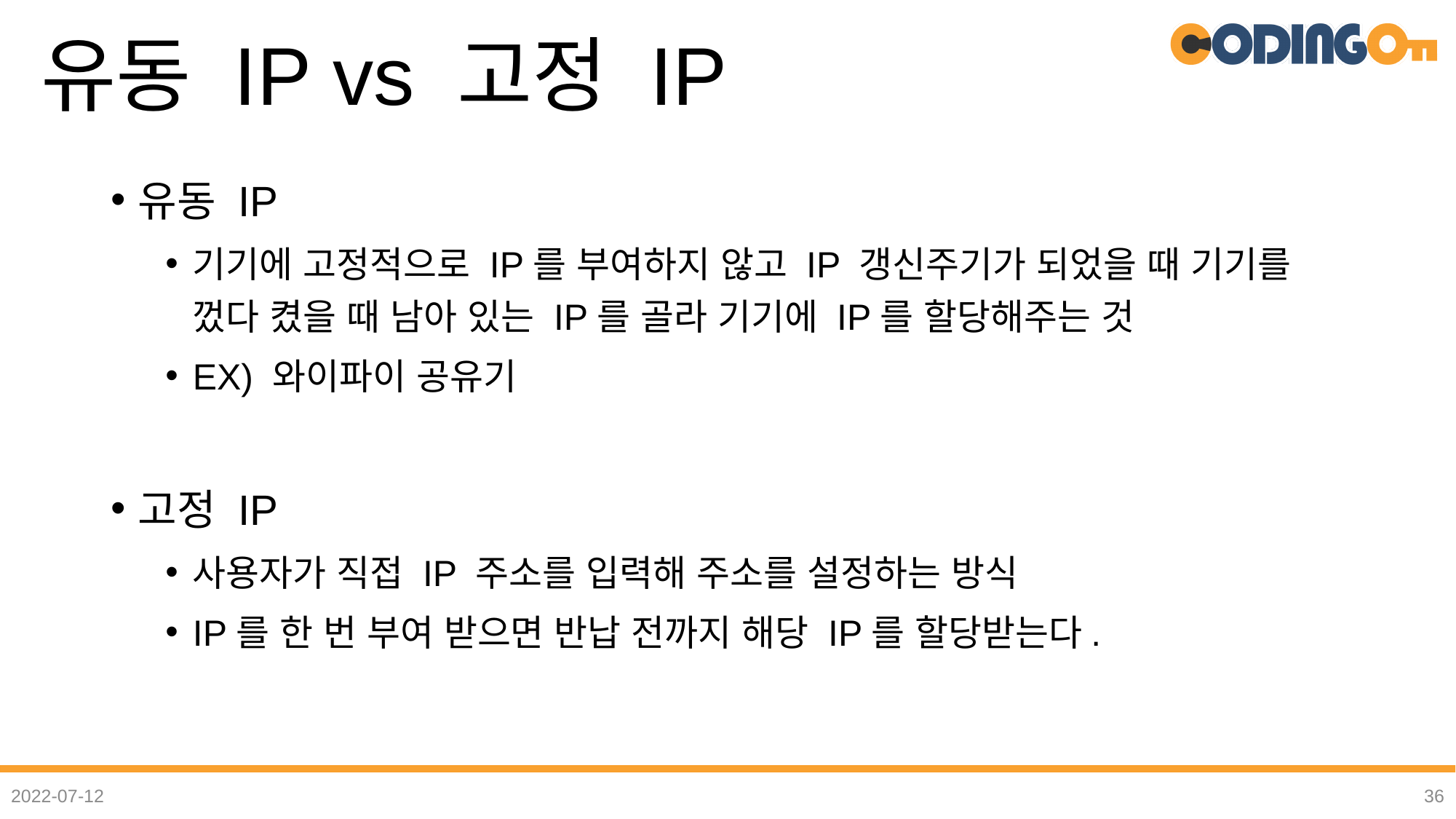

# 유동 IP vs 고정 IP
유동 IP
기기에 고정적으로 IP를 부여하지 않고 IP 갱신주기가 되었을 때 기기를 껐다 켰을 때 남아 있는 IP를 골라 기기에 IP를 할당해주는 것
EX) 와이파이 공유기

고정 IP
사용자가 직접 IP 주소를 입력해 주소를 설정하는 방식
IP를 한 번 부여 받으면 반납 전까지 해당 IP를 할당받는다.
2022-07-12
36